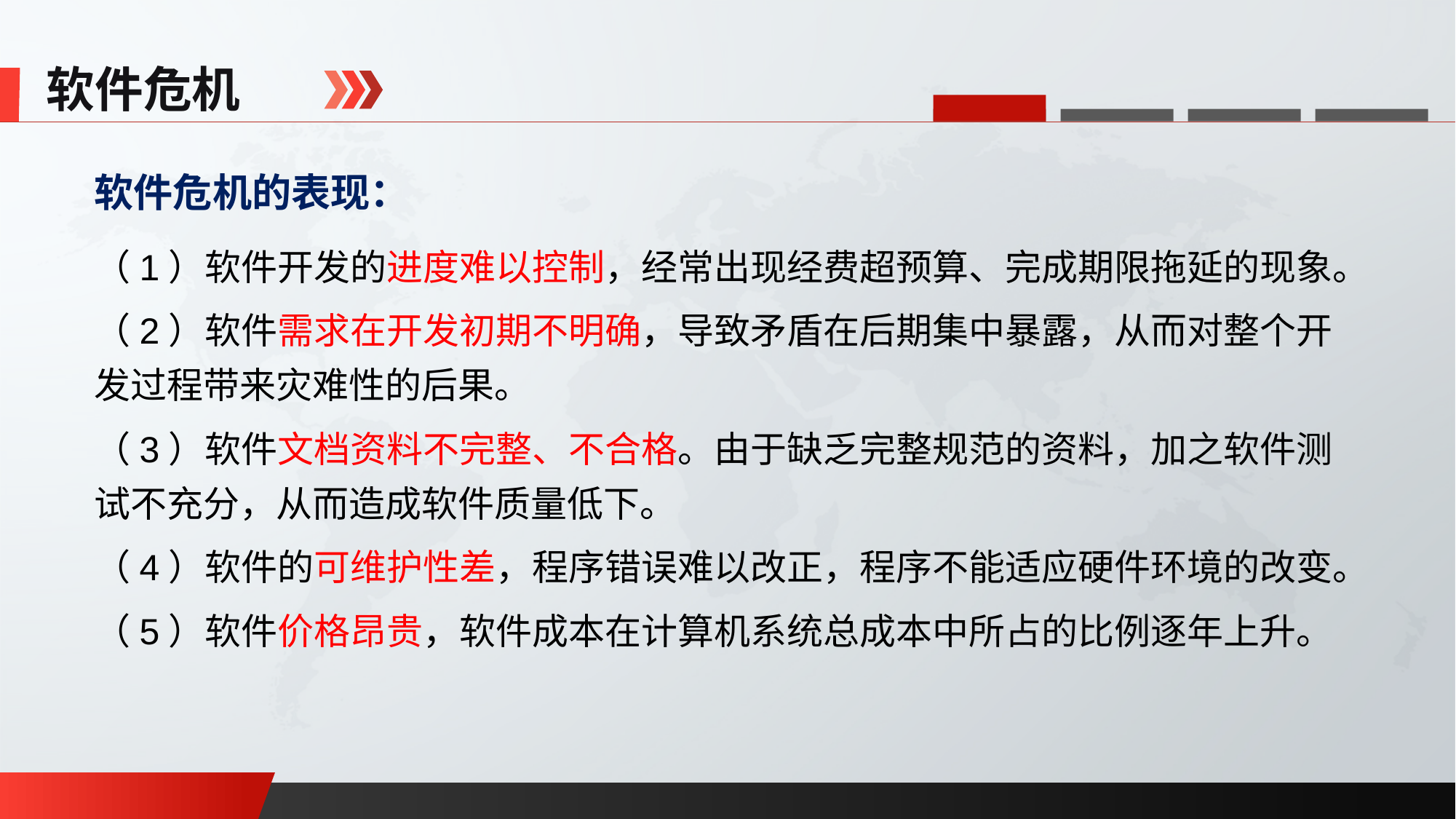

软件危机

软件危机的表现：
（1）软件开发的进度难以控制，经常出现经费超预算、完成期限拖延的现象。
（2）软件需求在开发初期不明确，导致矛盾在后期集中暴露，从而对整个开发过程带来灾难性的后果。
（3）软件文档资料不完整、不合格。由于缺乏完整规范的资料，加之软件测试不充分，从而造成软件质量低下。
（4）软件的可维护性差，程序错误难以改正，程序不能适应硬件环境的改变。
（5）软件价格昂贵，软件成本在计算机系统总成本中所占的比例逐年上升。